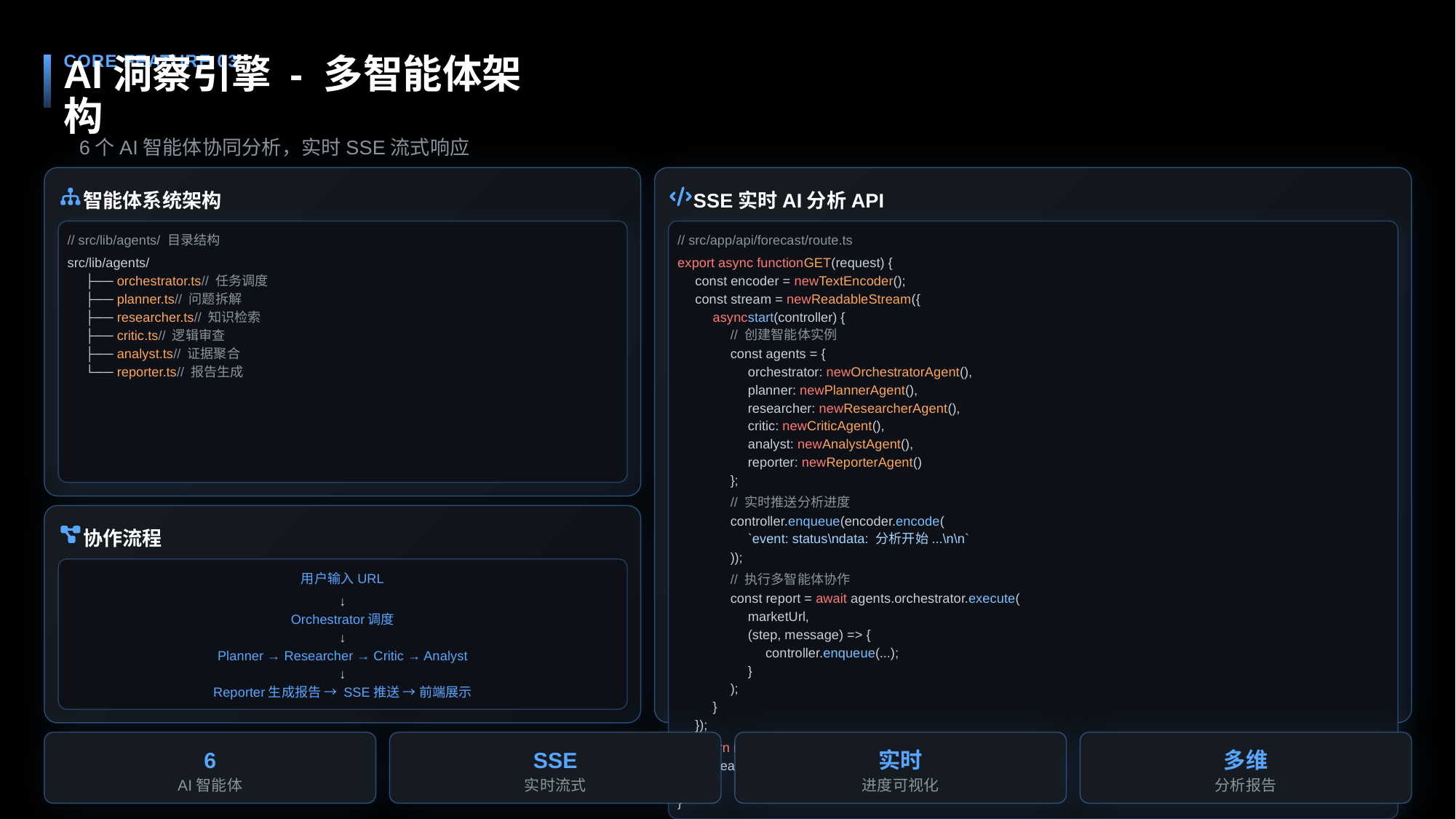

CORE FEATURE 03

AI洞察引擎 - 多智能体架构
6个AI智能体协同分析，实时SSE流式响应

智能体系统架构
SSE实时AI分析API

// src/lib/agents/ 目录结构
// src/app/api/forecast/route.ts
src/lib/agents/
export async functionGET(request) {
├── orchestrator.ts// 任务调度
const encoder = newTextEncoder();
├── planner.ts// 问题拆解
const stream = newReadableStream({
├── researcher.ts// 知识检索
asyncstart(controller) {
├── critic.ts// 逻辑审查
// 创建智能体实例
├── analyst.ts// 证据聚合
const agents = {
└── reporter.ts// 报告生成
orchestrator: newOrchestratorAgent(),
planner: newPlannerAgent(),
researcher: newResearcherAgent(),
critic: newCriticAgent(),
analyst: newAnalystAgent(),
reporter: newReporterAgent()
};
// 实时推送分析进度

controller.enqueue(encoder.encode(
协作流程

`event: status\ndata: 分析开始...\n\n`
));

用户输入URL
// 执行多智能体协作
const report = await agents.orchestrator.execute(
↓
marketUrl,
Orchestrator调度
(step, message) => {
↓
controller.enqueue(...);
Planner → Researcher → Critic → Analyst
}
↓
);
Reporter生成报告 → SSE推送 → 前端展示
}
});

return newResponse(stream, {
6
SSE
实时
多维
headers: { 'Content-Type': 'text/event-stream' }
AI智能体
实时流式
进度可视化
分析报告
});
}